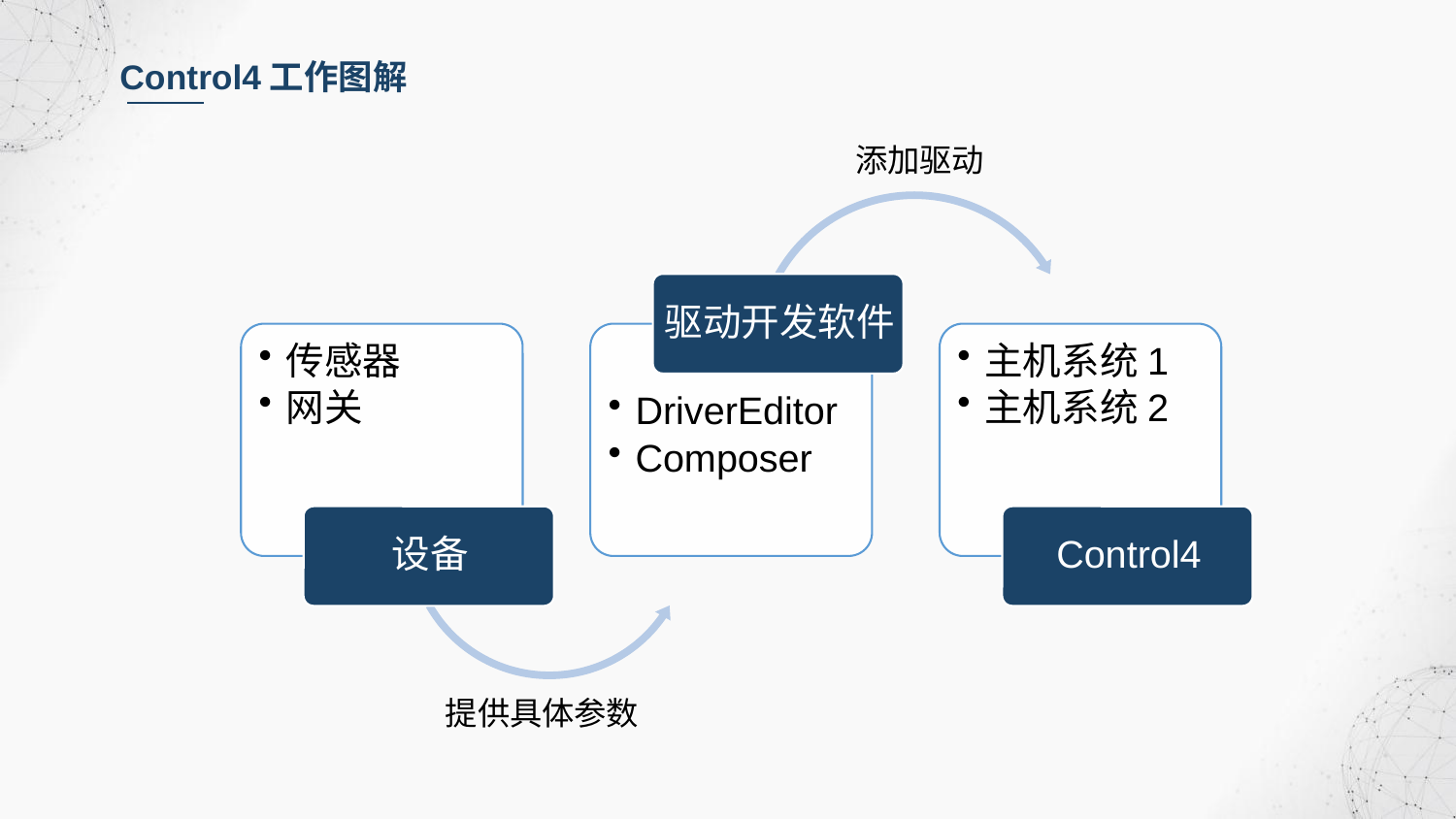

Control4工作图解
传感器
网关
设备
DriverEditor
Composer
驱动开发软件
主机系统1
主机系统2
Control4
添加驱动
提供具体参数